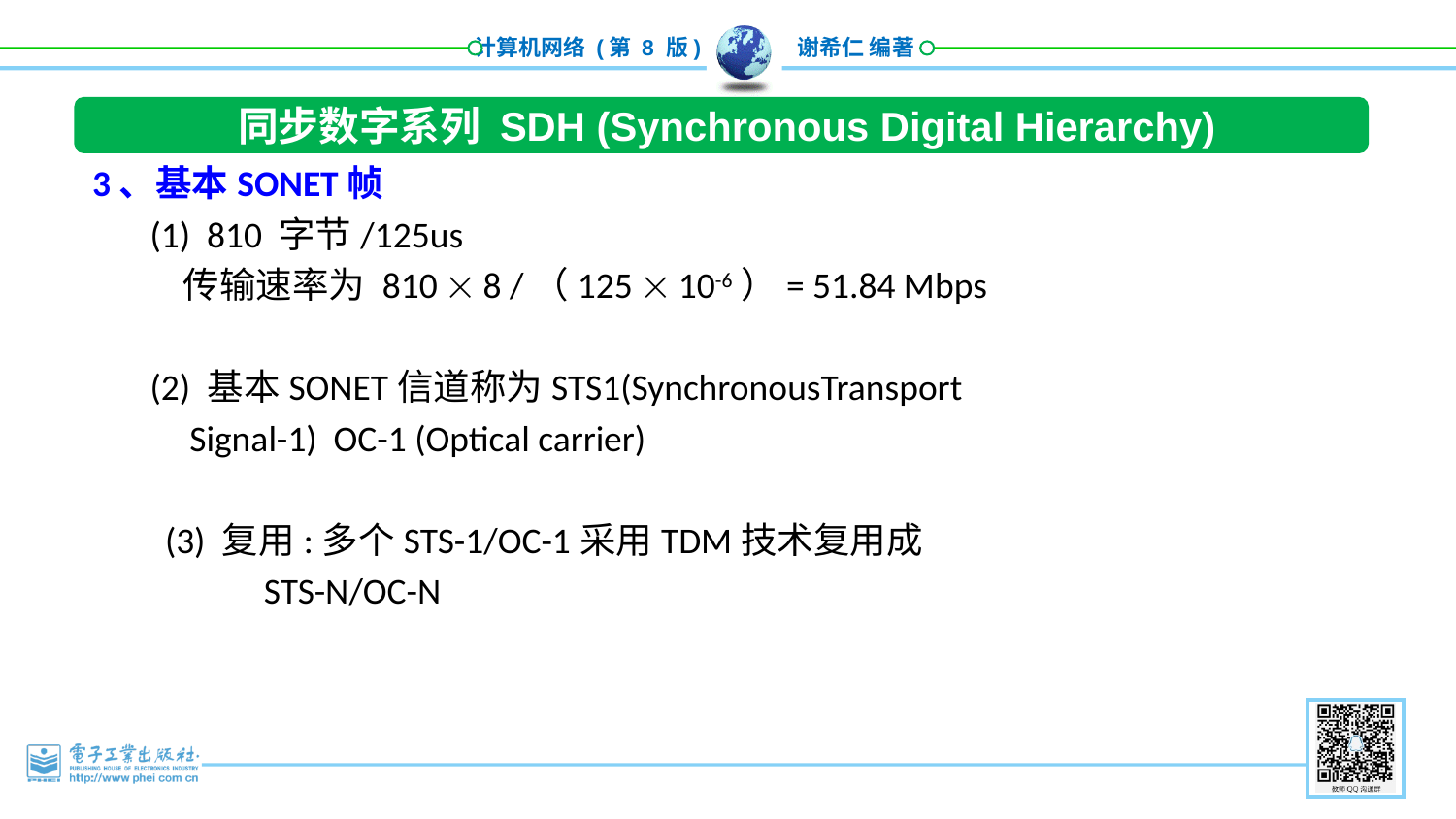

同步数字系列 SDH (Synchronous Digital Hierarchy)
3、基本SONET帧
       (1)  810 字节/125us
          传输速率为 810 × 8 /（125 × 10-6）= 51.84 Mbps

       (2) 基本SONET信道称为STS1(SynchronousTransport
   Signal-1)  OC-1 (Optical carrier)

(3) 复用:多个STS-1/OC-1采用TDM技术复用成
            STS-N/OC-N